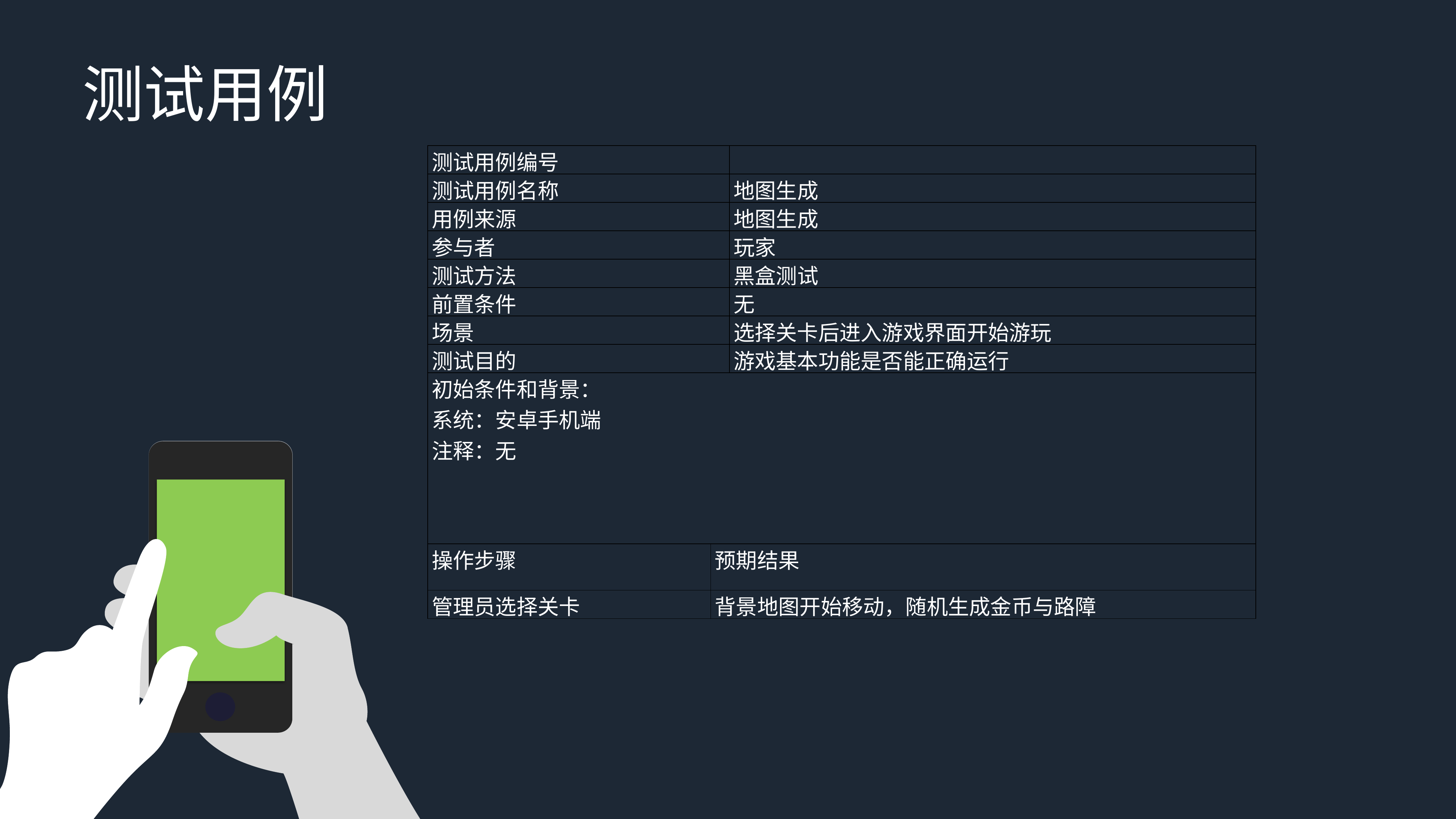

测试用例
| 测试用例编号 |  |  |
| --- | --- | --- |
| 测试用例名称 |  | 地图生成 |
| 用例来源 |  | 地图生成 |
| 参与者 |  | 玩家 |
| 测试方法 |  | 黑盒测试 |
| 前置条件 |  | 无 |
| 场景 |  | 选择关卡后进入游戏界面开始游玩 |
| 测试目的 |  | 游戏基本功能是否能正确运行 |
| 初始条件和背景： 系统：安卓手机端 注释：无 |  |  |
| 操作步骤 | 预期结果 |  |
| 管理员选择关卡 | 背景地图开始移动，随机生成金币与路障 |  |